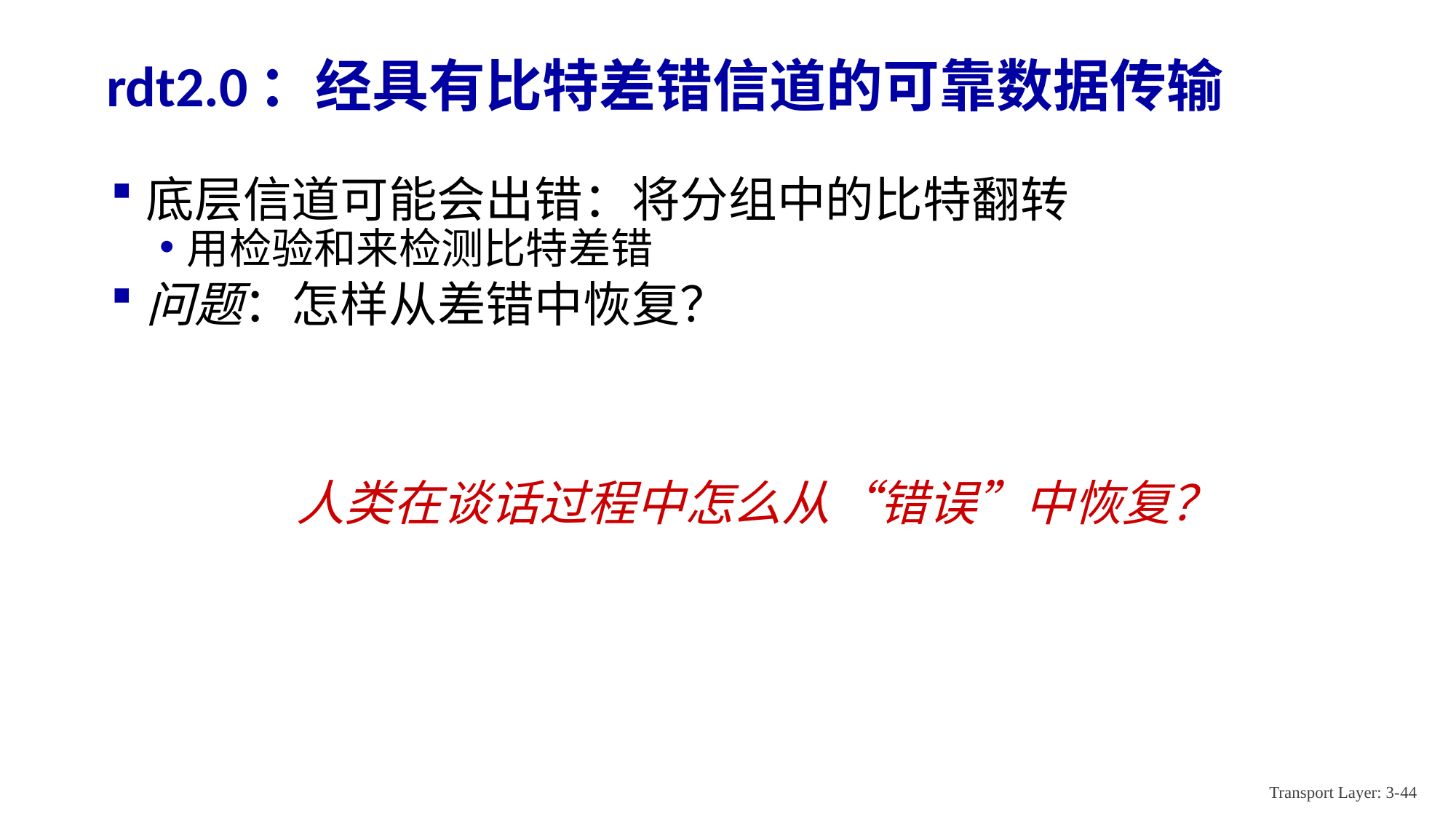

# rdt2.0：经具有比特差错信道的可靠数据传输
底层信道可能会出错：将分组中的比特翻转
用检验和来检测比特差错
问题：怎样从差错中恢复？
人类在谈话过程中怎么从“错误”中恢复？
Transport Layer: 3-44